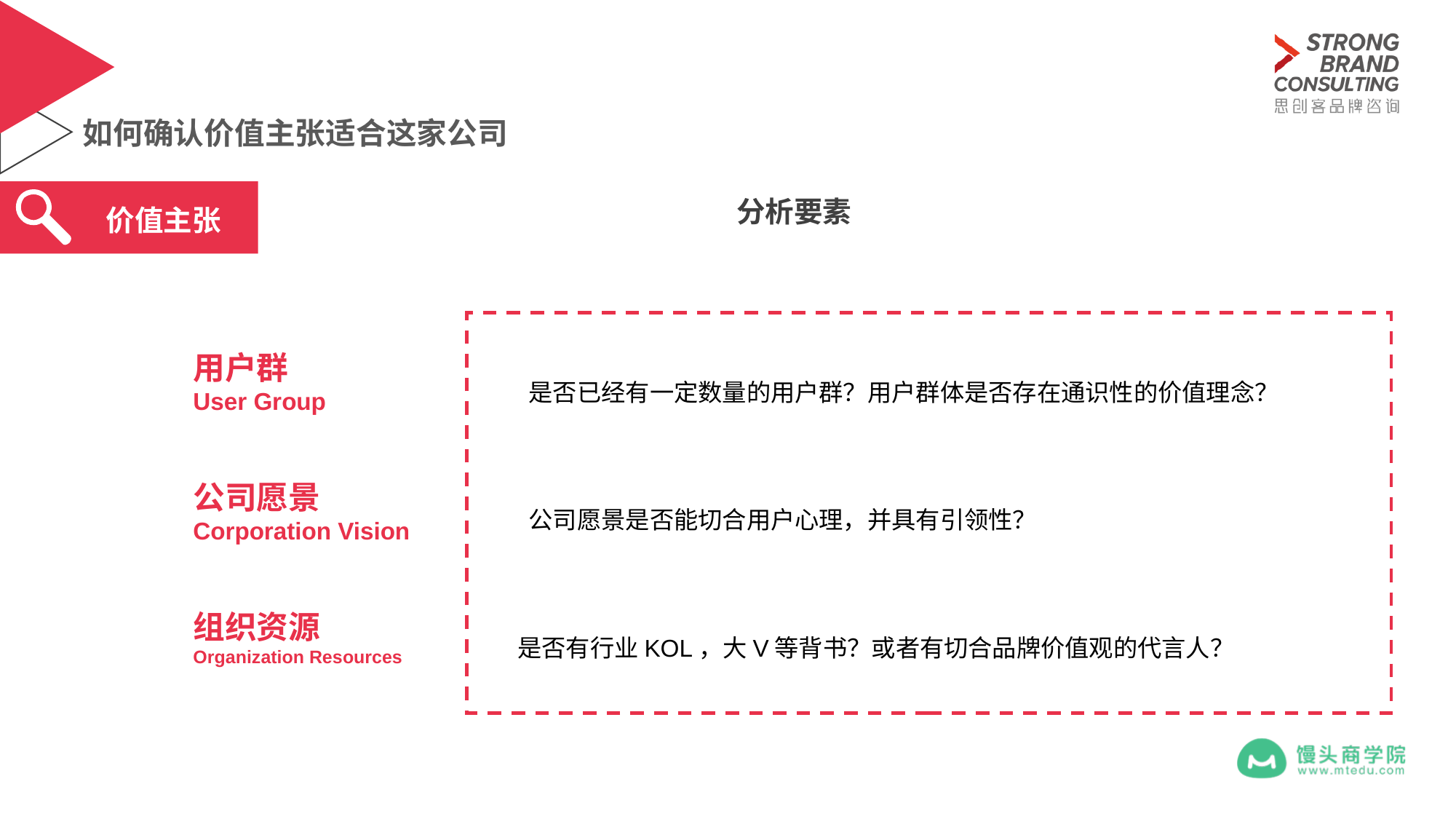

# 如何确认价值主张适合这家公司
分析要素

价值主张

用户群
User Group
是否已经有一定数量的用户群？用户群体是否存在通识性的价值理念？
公司愿景
Corporation Vision
公司愿景是否能切合用户心理，并具有引领性？
组织资源
Organization Resources
是否有行业KOL，大V等背书？或者有切合品牌价值观的代言人？